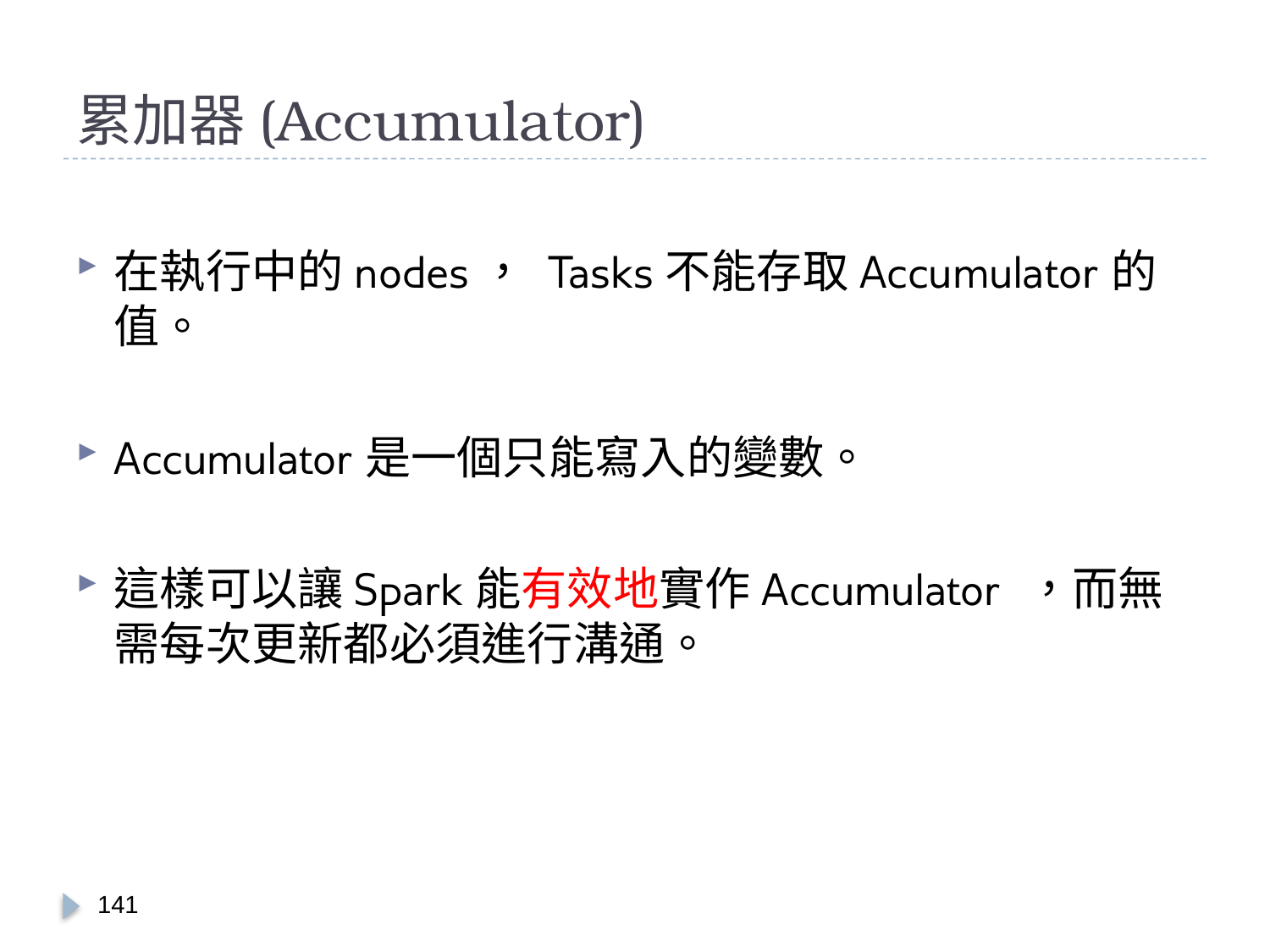

# 累加器(Accumulator)
在執行中的nodes， Tasks不能存取Accumulator的值。

Accumulator是一個只能寫入的變數。

這樣可以讓Spark能有效地實作Accumulator ，而無需每次更新都必須進行溝通。
141